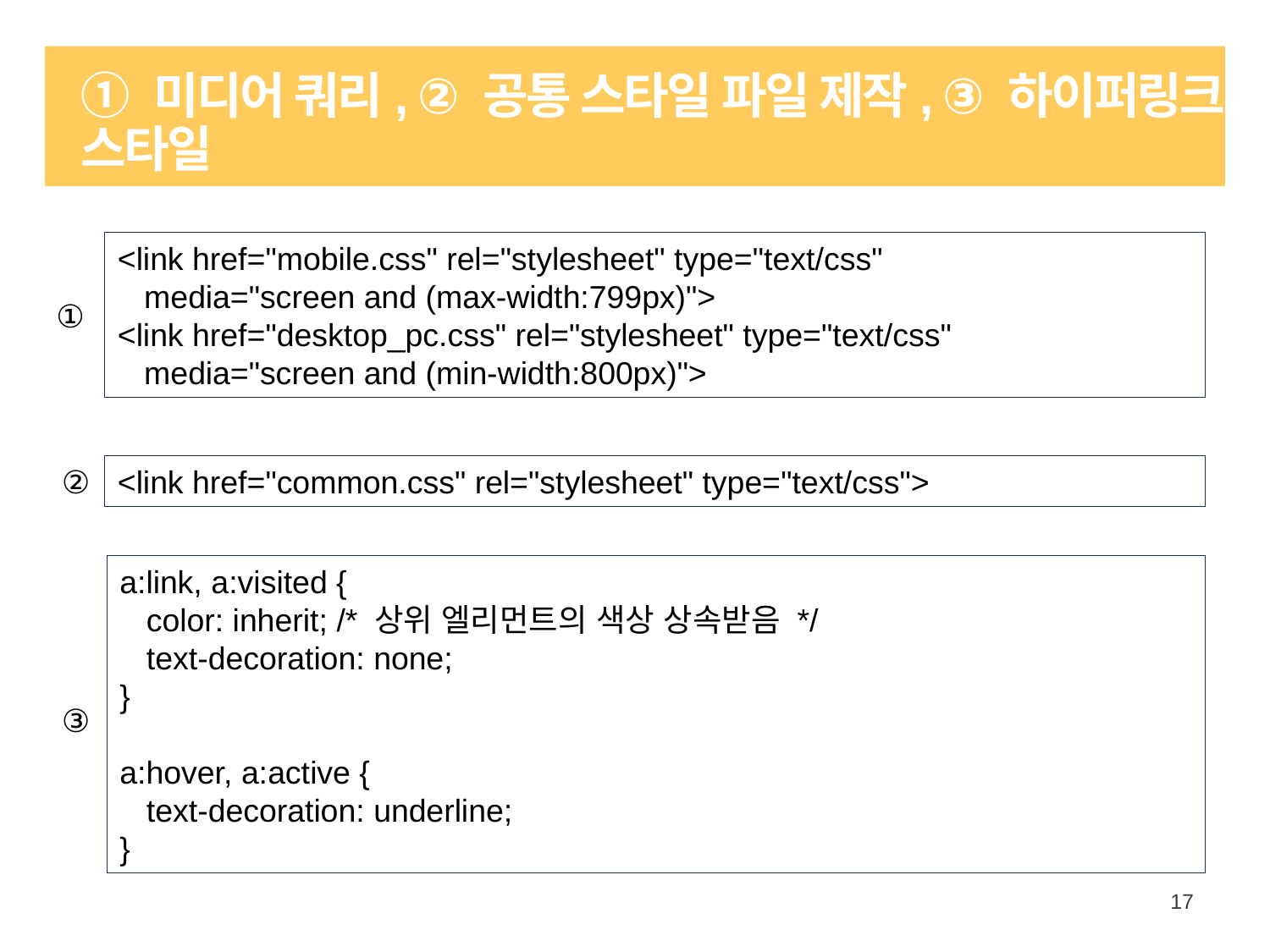

# ① 미디어 쿼리, ② 공통 스타일 파일 제작, ③ 하이퍼링크 스타일
<link href="mobile.css" rel="stylesheet" type="text/css"
   media="screen and (max-width:799px)">
<link href="desktop_pc.css" rel="stylesheet" type="text/css"
   media="screen and (min-width:800px)">
①
②
<link href="common.css" rel="stylesheet" type="text/css">
a:link, a:visited {
   color: inherit; /* 상위 엘리먼트의 색상 상속받음 */
   text-decoration: none;
}

a:hover, a:active {
   text-decoration: underline;
}
③
17